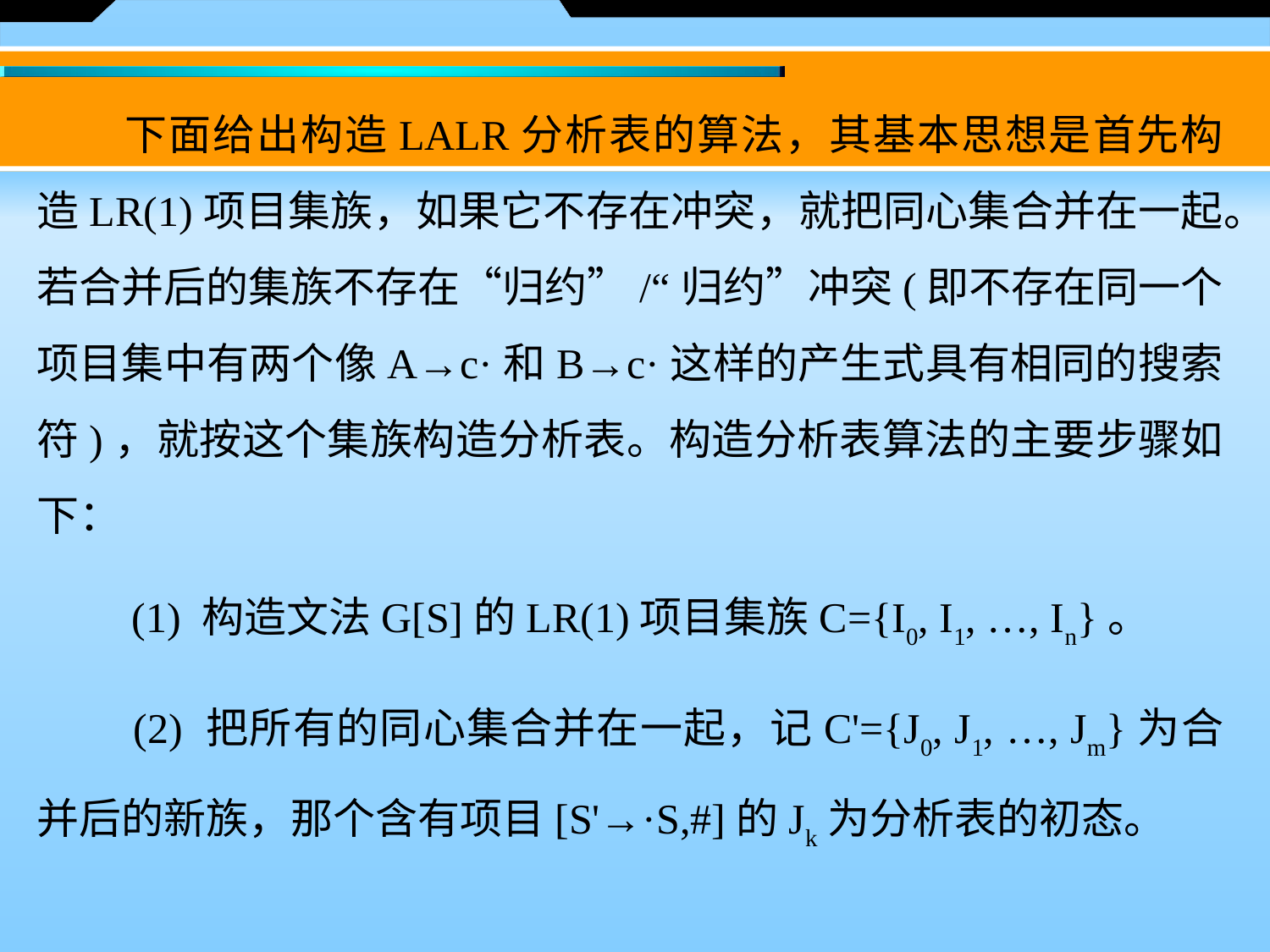

下面给出构造LALR分析表的算法，其基本思想是首先构造LR(1)项目集族，如果它不存在冲突，就把同心集合并在一起。若合并后的集族不存在“归约”/“归约”冲突(即不存在同一个项目集中有两个像A→c·和B→c·这样的产生式具有相同的搜索符)，就按这个集族构造分析表。构造分析表算法的主要步骤如下：
　　(1) 构造文法G[S]的LR(1)项目集族C={I0, I1, …, In}。
　　(2) 把所有的同心集合并在一起，记C'={J0, J1, …, Jm}为合并后的新族，那个含有项目[S'→·S,#]的Jk为分析表的初态。